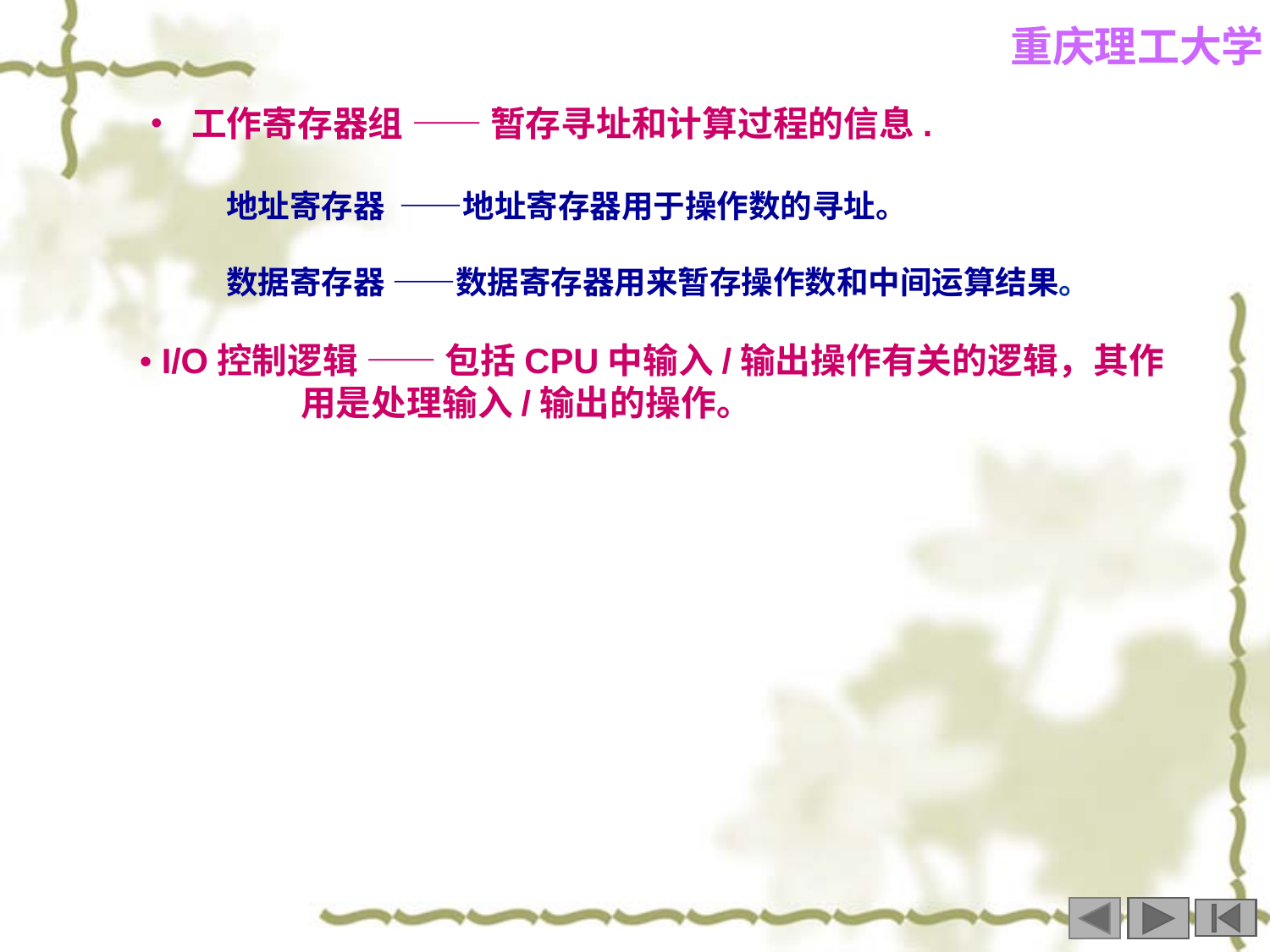

• 工作寄存器组 —— 暂存寻址和计算过程的信息.

           地址寄存器  ——地址寄存器用于操作数的寻址。

           数据寄存器 ——数据寄存器用来暂存操作数和中间运算结果。

• I/O控制逻辑 —— 包括CPU中输入/输出操作有关的逻辑，其作
                   用是处理输入/输出的操作。